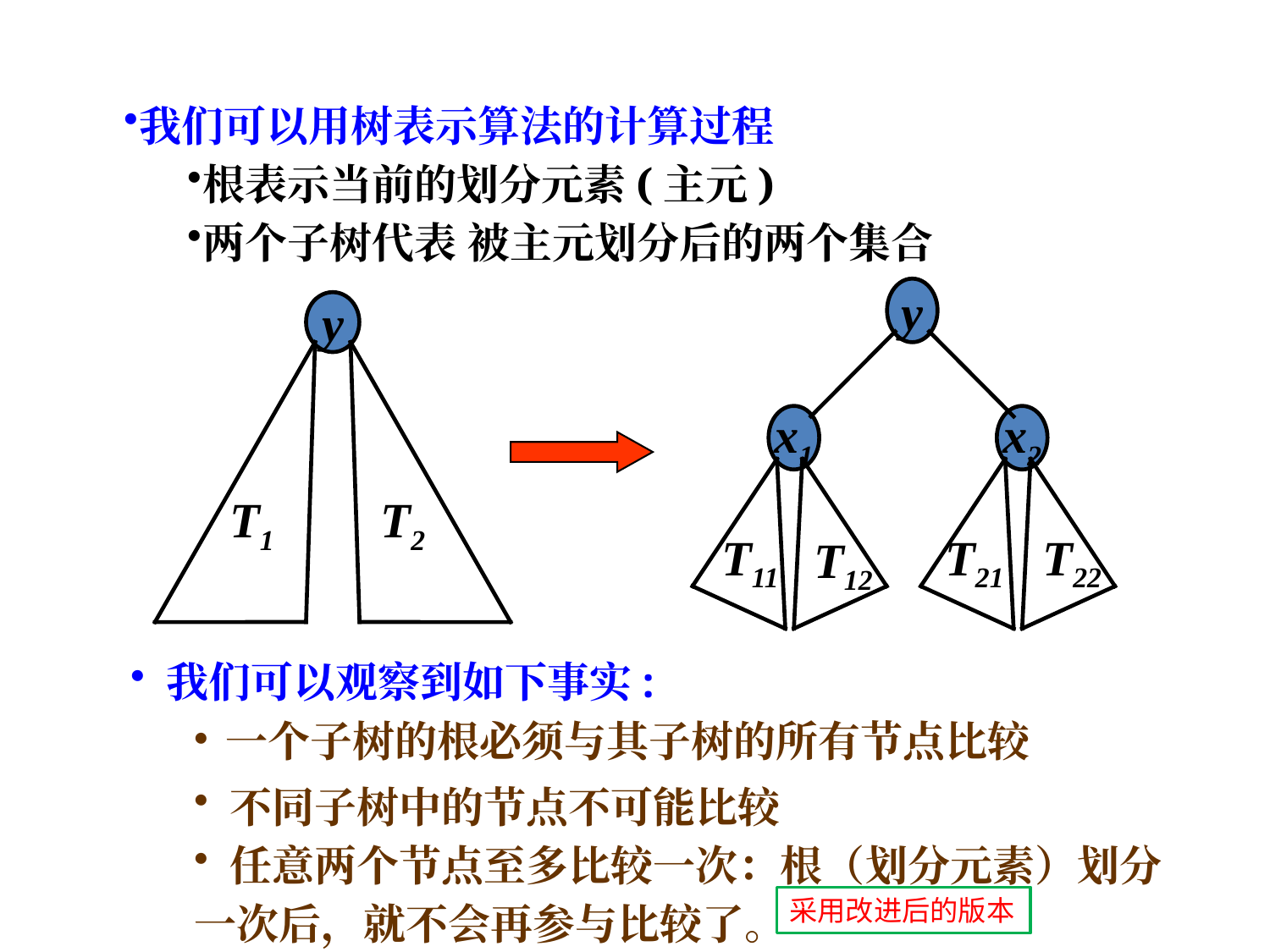

我们可以用树表示算法的计算过程
根表示当前的划分元素(主元)
两个子树代表 被主元划分后的两个集合
y
y

T1
T2

x1

T12

T11

x2

T22

T21

 我们可以观察到如下事实:
 一个子树的根必须与其子树的所有节点比较
 不同子树中的节点不可能比较
 任意两个节点至多比较一次：根（划分元素）划分一次后，就不会再参与比较了。
采用改进后的版本